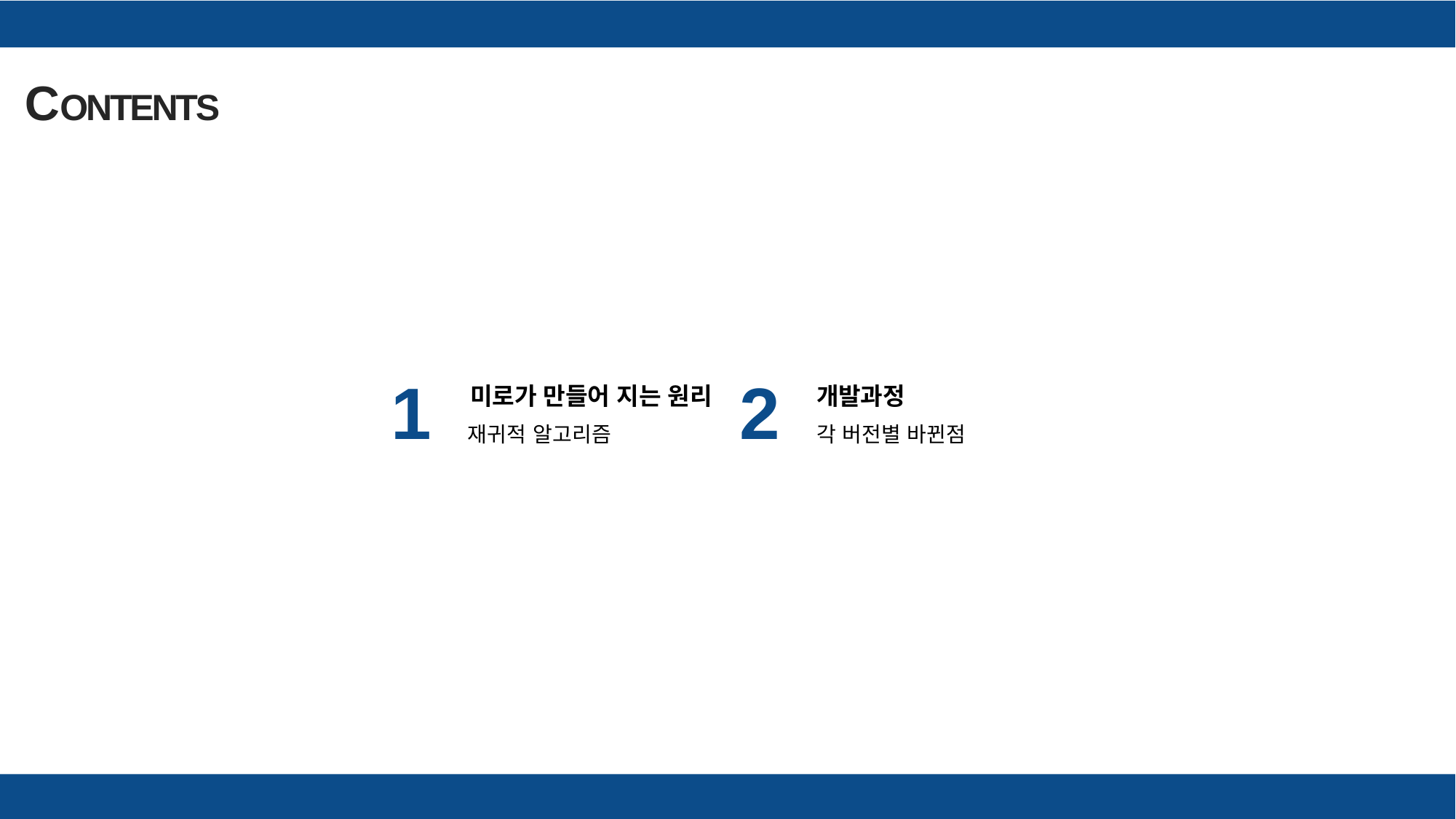

CONTENTS
2
개발과정
각 버전별 바뀐점
1
미로가 만들어 지는 원리
재귀적 알고리즘